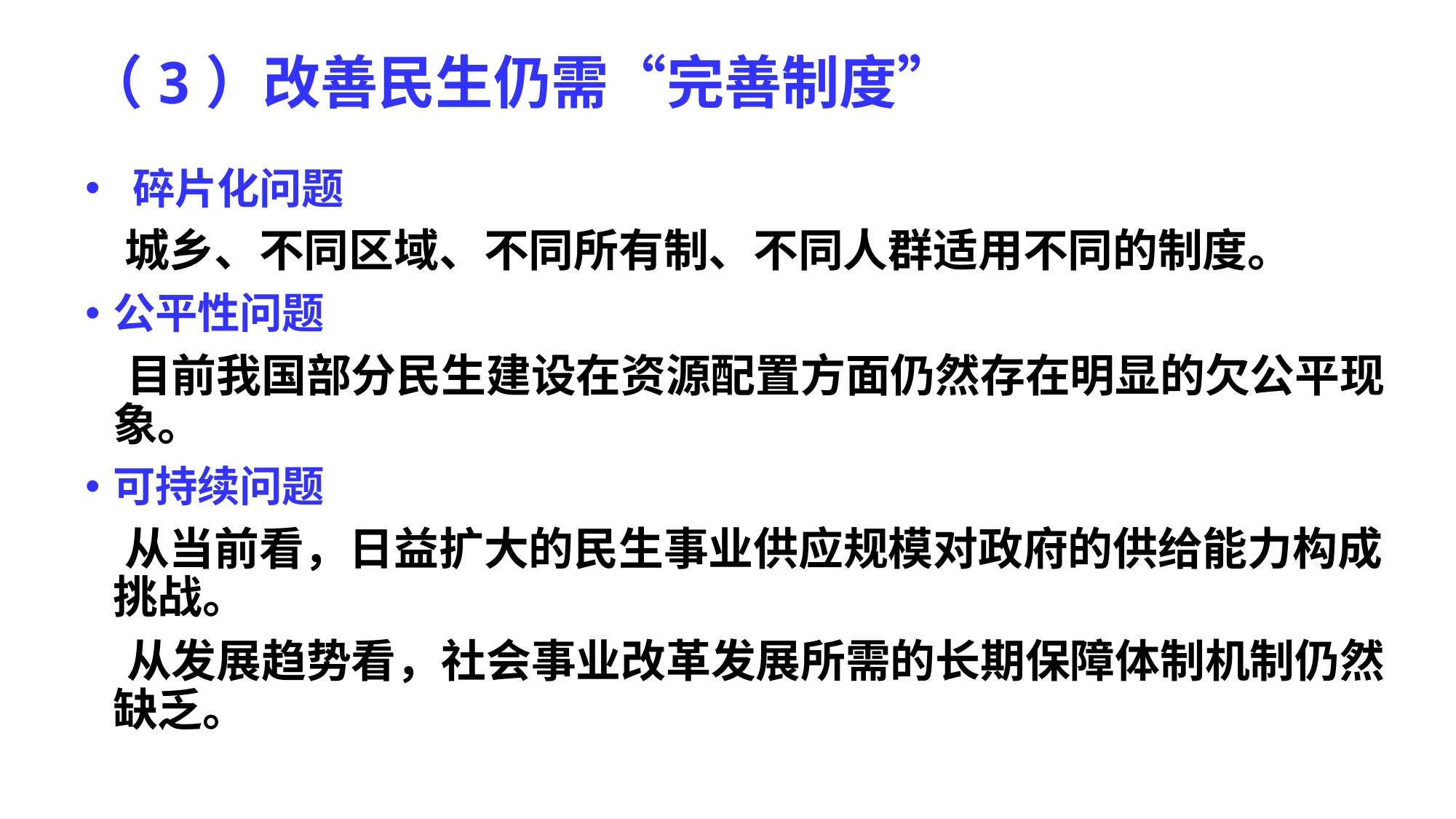

（3）改善民生仍需“完善制度”

 碎片化问题
   城乡、不同区域、不同所有制、不同人群适用不同的制度。
公平性问题
   目前我国部分民生建设在资源配置方面仍然存在明显的欠公平现象。
可持续问题
   从当前看，日益扩大的民生事业供应规模对政府的供给能力构成挑战。
   从发展趋势看，社会事业改革发展所需的长期保障体制机制仍然缺乏。